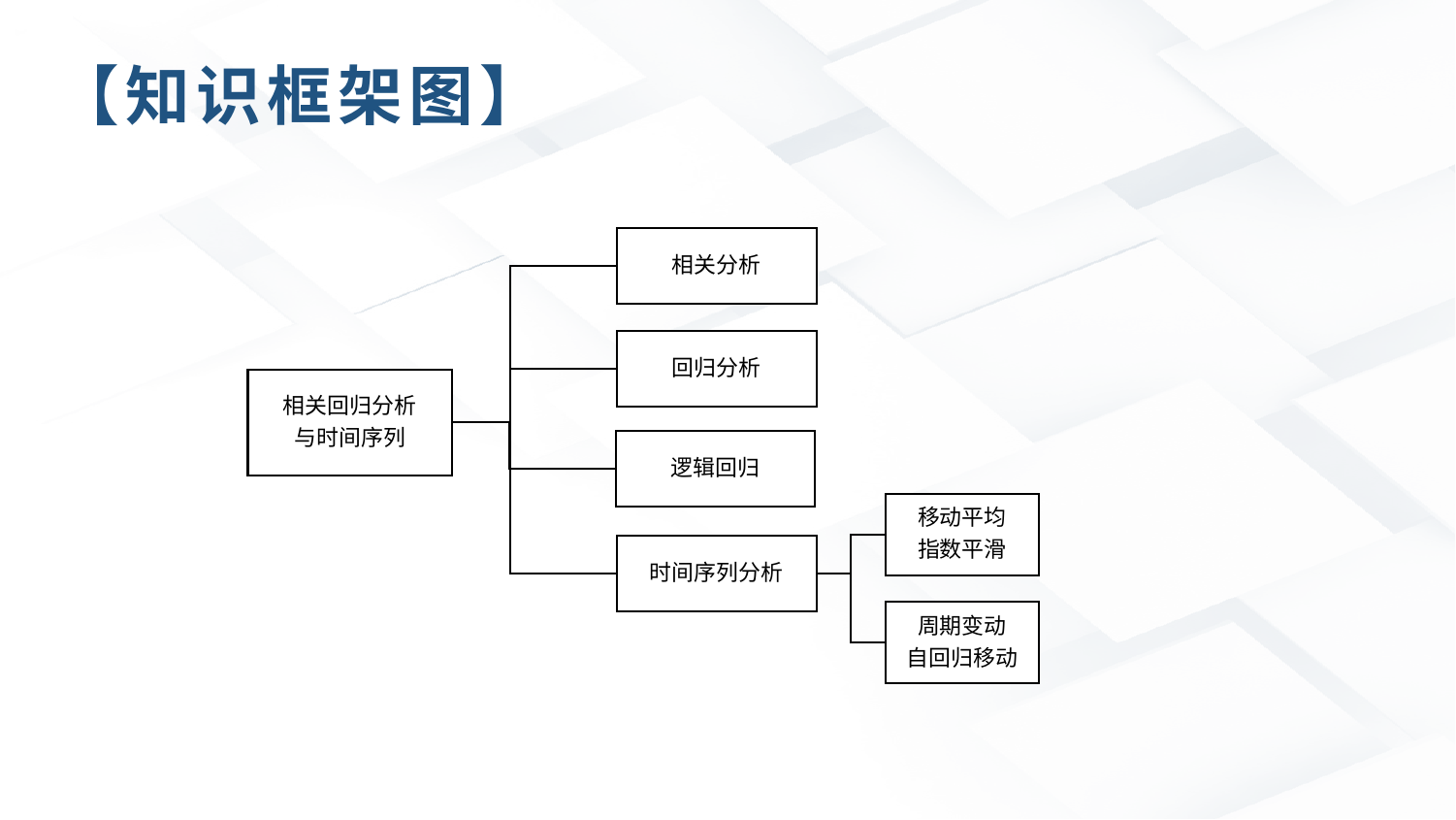

【知识框架图】

相关回归分析
与时间序列
相关分析
回归分析
时间序列分析
移动平均
指数平滑
周期变动
自回归移动
逻辑回归